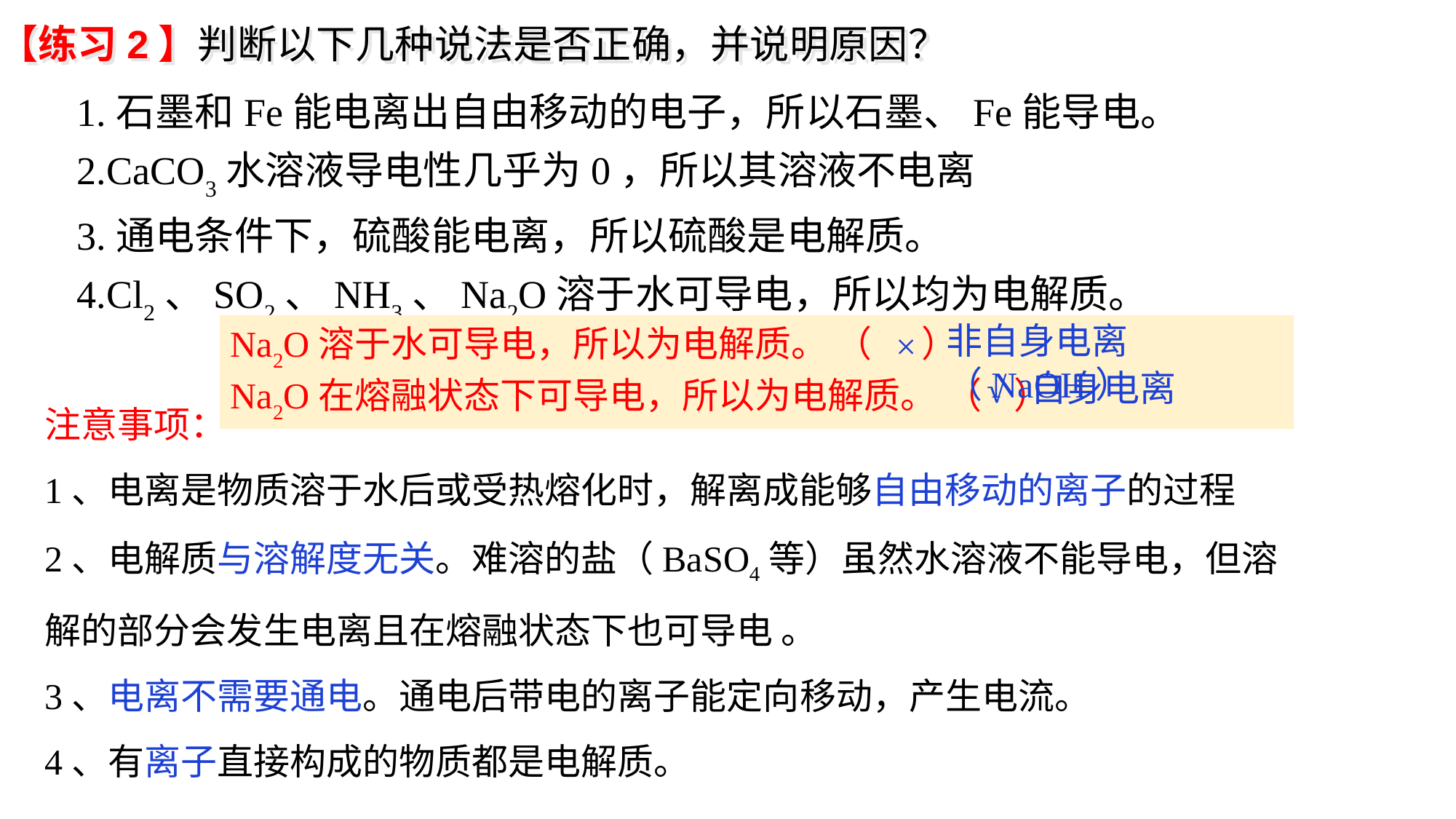

【练习2】判断以下几种说法是否正确，并说明原因？
1.石墨和Fe能电离出自由移动的电子，所以石墨、Fe能导电。
2.CaCO3水溶液导电性几乎为0，所以其溶液不电离
3.通电条件下，硫酸能电离，所以硫酸是电解质。
4.Cl2、SO2、NH3、Na2O溶于水可导电，所以均为电解质。
非自身电离（NaOH）
Na2O溶于水可导电，所以为电解质。 （      ）
Na2O在熔融状态下可导电，所以为电解质。 （    ）
×
          √
自身电离
注意事项：
1、电离是物质溶于水后或受热熔化时，解离成能够自由移动的离子的过程
2、电解质与溶解度无关。难溶的盐（BaSO4等）虽然水溶液不能导电，但溶解的部分会发生电离且在熔融状态下也可导电 。
3、电离不需要通电。通电后带电的离子能定向移动，产生电流。
4、有离子直接构成的物质都是电解质。